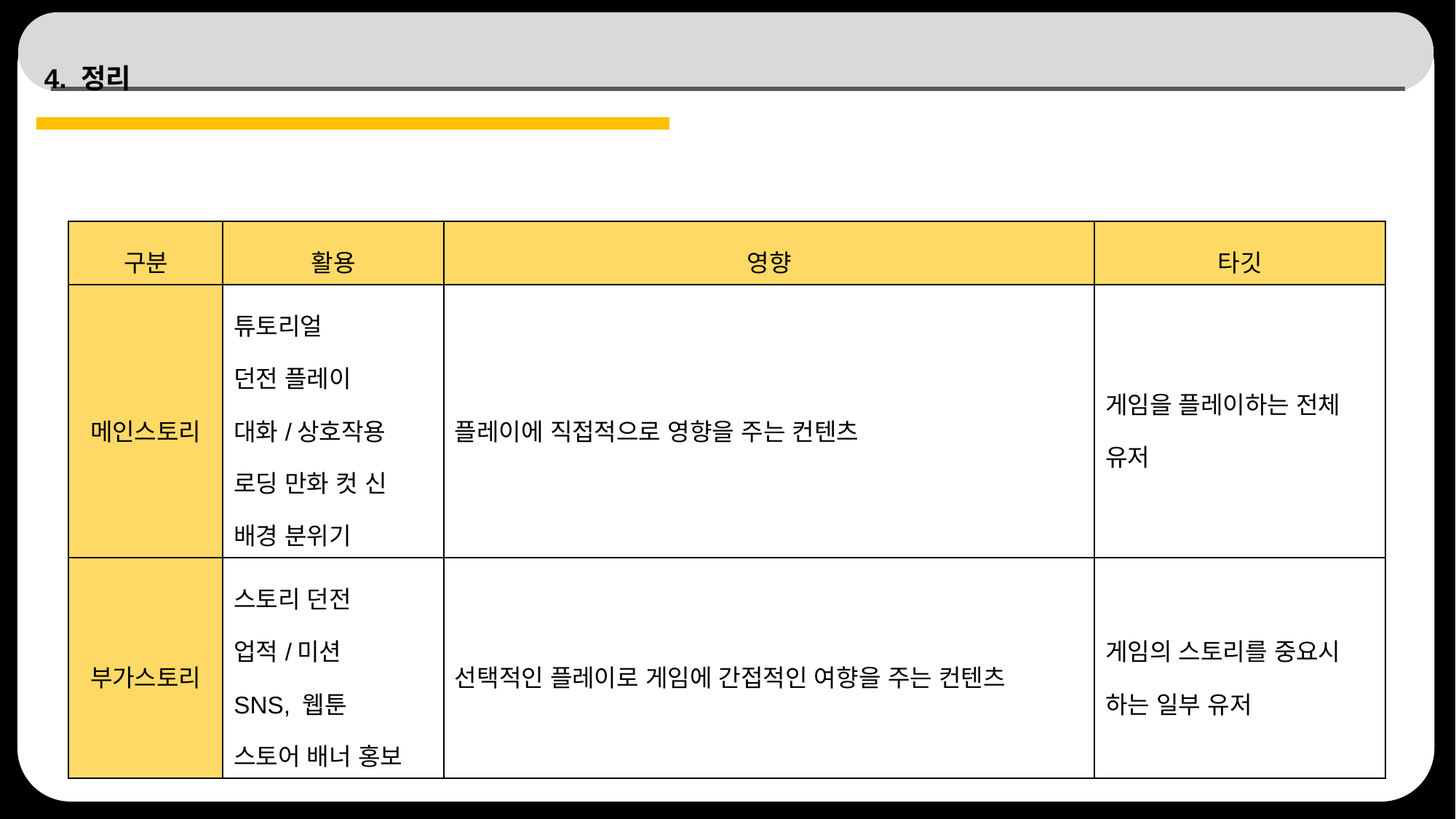

# 4. 정리
| 구분 | 활용 | 영향 | 타깃 |
| --- | --- | --- | --- |
| 메인스토리 | 튜토리얼 던전 플레이 대화/상호작용 로딩 만화 컷 신 배경 분위기 | 플레이에 직접적으로 영향을 주는 컨텐츠 | 게임을 플레이하는 전체 유저 |
| 부가스토리 | 스토리 던전 업적/미션 SNS, 웹툰 스토어 배너 홍보 | 선택적인 플레이로 게임에 간접적인 여향을 주는 컨텐츠 | 게임의 스토리를 중요시 하는 일부 유저 |
50